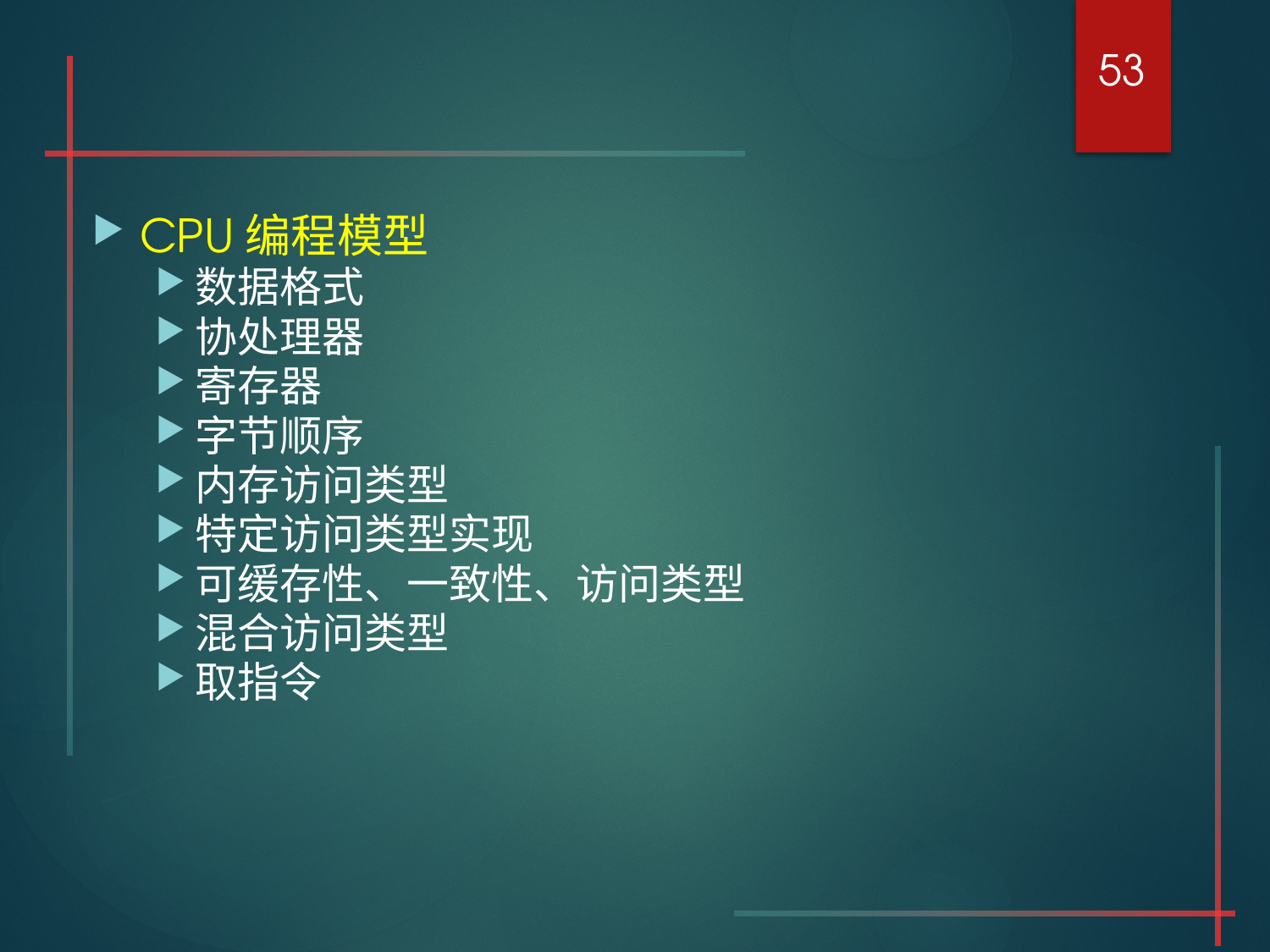

53
#
CPU编程模型
数据格式
协处理器
寄存器
字节顺序
内存访问类型
特定访问类型实现
可缓存性、一致性、访问类型
混合访问类型
取指令